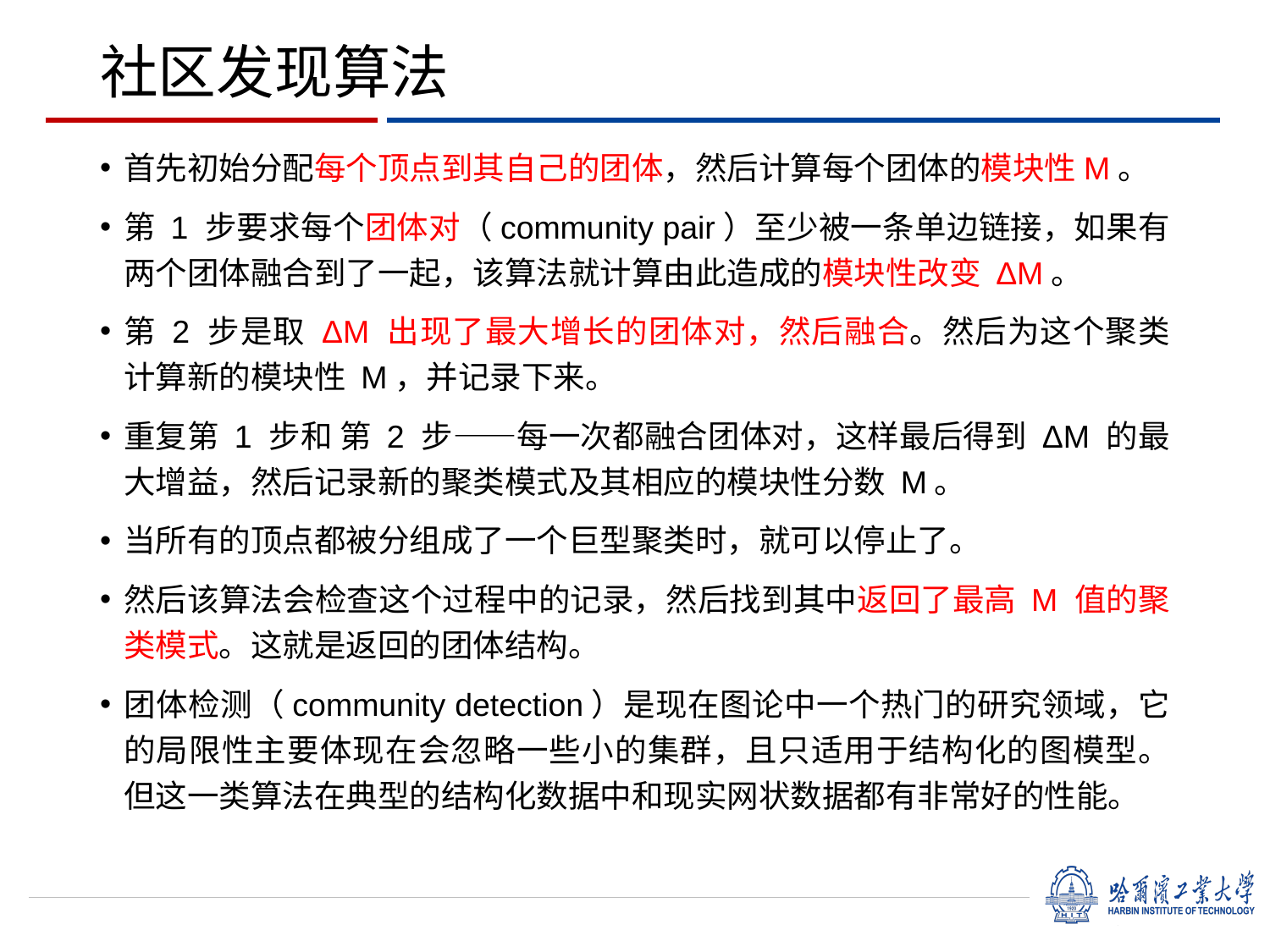

# 社区发现算法
首先初始分配每个顶点到其自己的团体，然后计算每个团体的模块性M。
第 1 步要求每个团体对（community pair）至少被一条单边链接，如果有两个团体融合到了一起，该算法就计算由此造成的模块性改变 ΔM。
第 2 步是取 ΔM 出现了最大增长的团体对，然后融合。然后为这个聚类计算新的模块性 M，并记录下来。
重复第 1 步和 第 2 步——每一次都融合团体对，这样最后得到 ΔM 的最大增益，然后记录新的聚类模式及其相应的模块性分数 M。
当所有的顶点都被分组成了一个巨型聚类时，就可以停止了。
然后该算法会检查这个过程中的记录，然后找到其中返回了最高 M 值的聚类模式。这就是返回的团体结构。
团体检测（community detection）是现在图论中一个热门的研究领域，它的局限性主要体现在会忽略一些小的集群，且只适用于结构化的图模型。但这一类算法在典型的结构化数据中和现实网状数据都有非常好的性能。